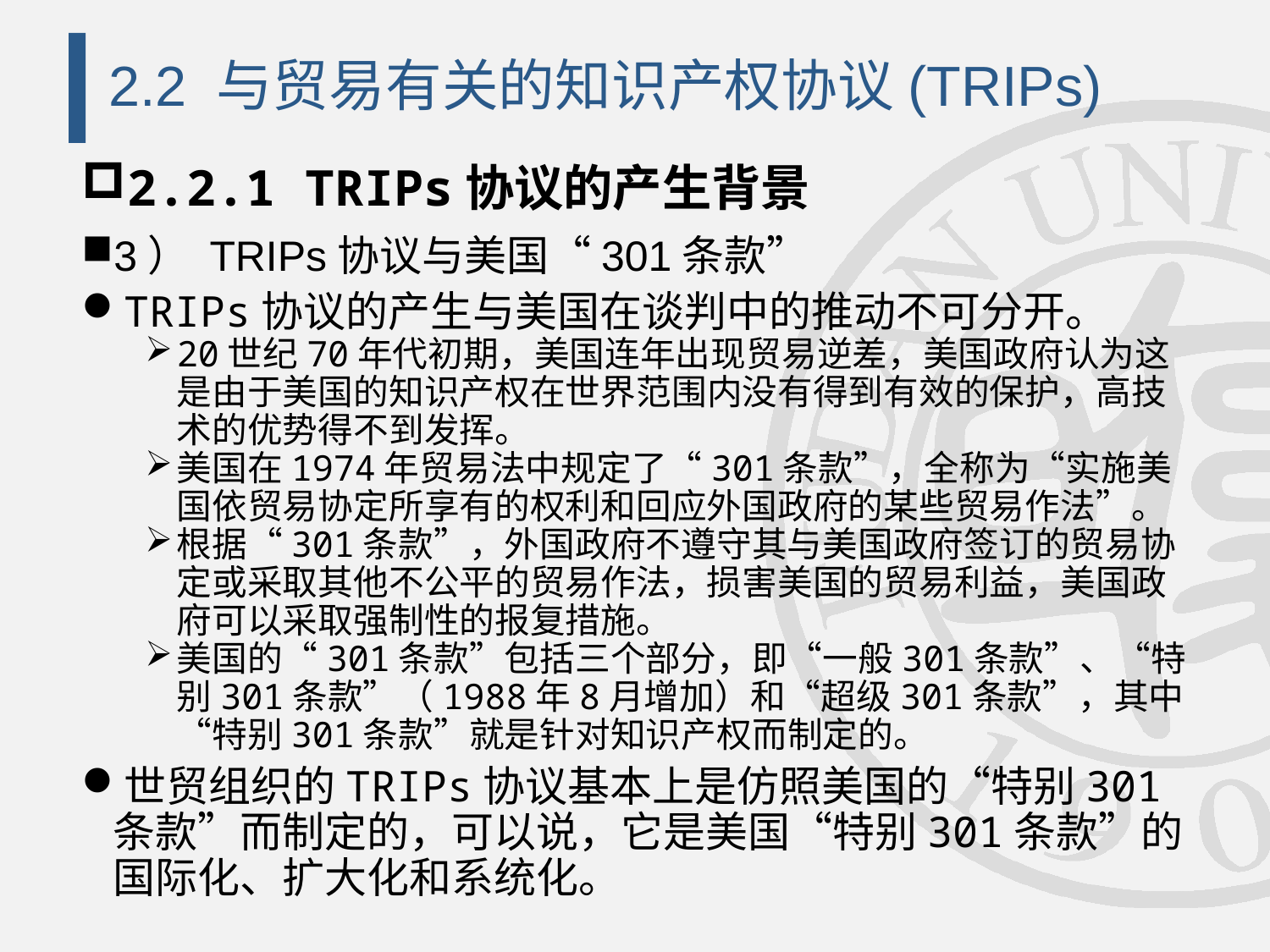

# 2.2 与贸易有关的知识产权协议(TRIPs)
2.2.1 TRIPs协议的产生背景
3） TRIPs协议与美国“301条款”
TRIPs协议的产生与美国在谈判中的推动不可分开。
20世纪70年代初期，美国连年出现贸易逆差，美国政府认为这是由于美国的知识产权在世界范围内没有得到有效的保护，高技术的优势得不到发挥。
美国在1974年贸易法中规定了“301条款”，全称为“实施美国依贸易协定所享有的权利和回应外国政府的某些贸易作法”。
根据“301条款”，外国政府不遵守其与美国政府签订的贸易协定或采取其他不公平的贸易作法，损害美国的贸易利益，美国政府可以采取强制性的报复措施。
美国的“301条款”包括三个部分，即“一般301条款”、“特别301条款”（1988年8月增加）和“超级301条款”，其中“特别301条款”就是针对知识产权而制定的。
世贸组织的TRIPs协议基本上是仿照美国的“特别301条款”而制定的，可以说，它是美国“特别301条款”的国际化、扩大化和系统化。